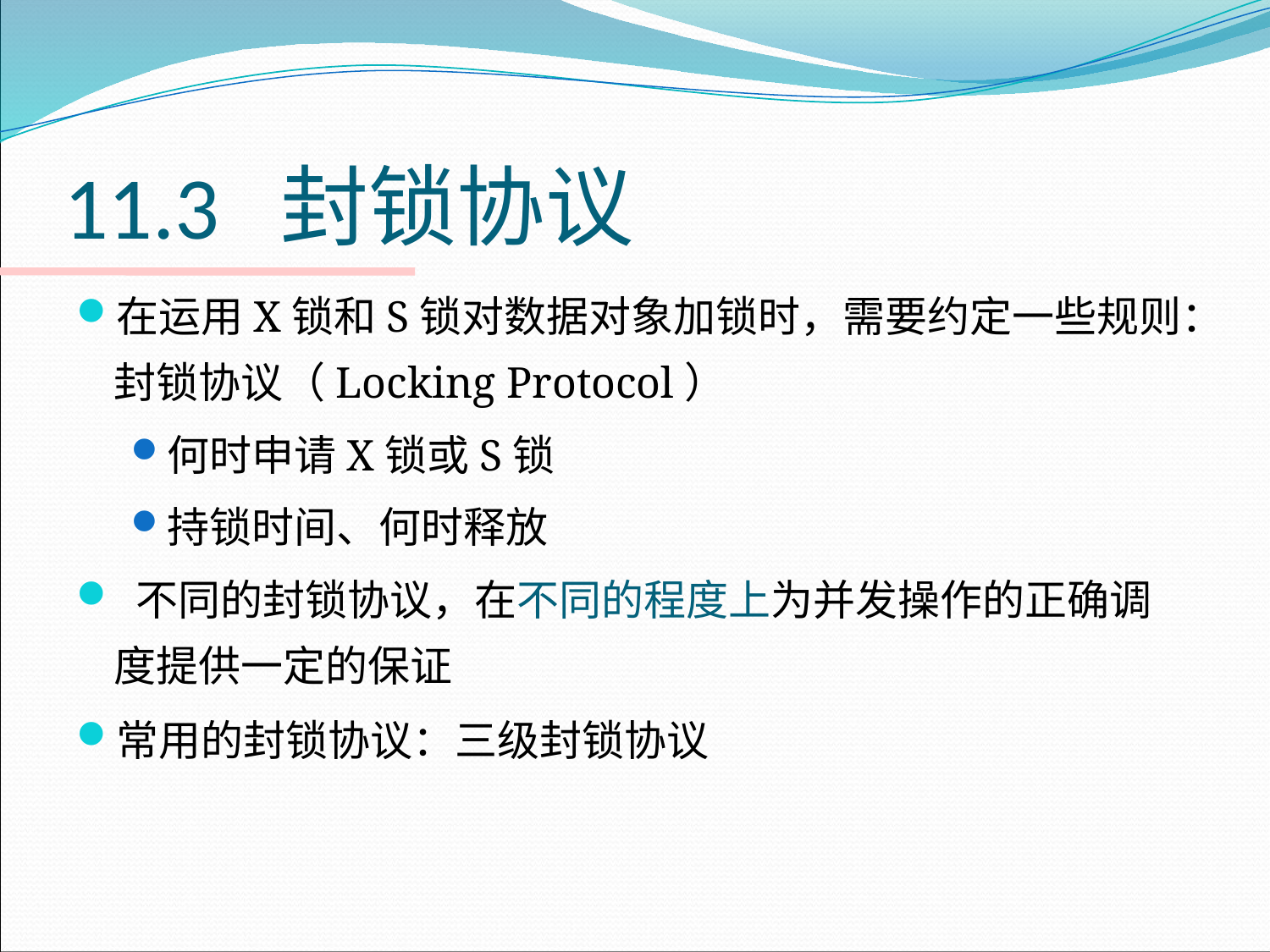

# 11.3  封锁协议
在运用X锁和S锁对数据对象加锁时，需要约定一些规则：封锁协议（Locking Protocol）
何时申请X锁或S锁
持锁时间、何时释放
 不同的封锁协议，在不同的程度上为并发操作的正确调度提供一定的保证
常用的封锁协议：三级封锁协议
1005